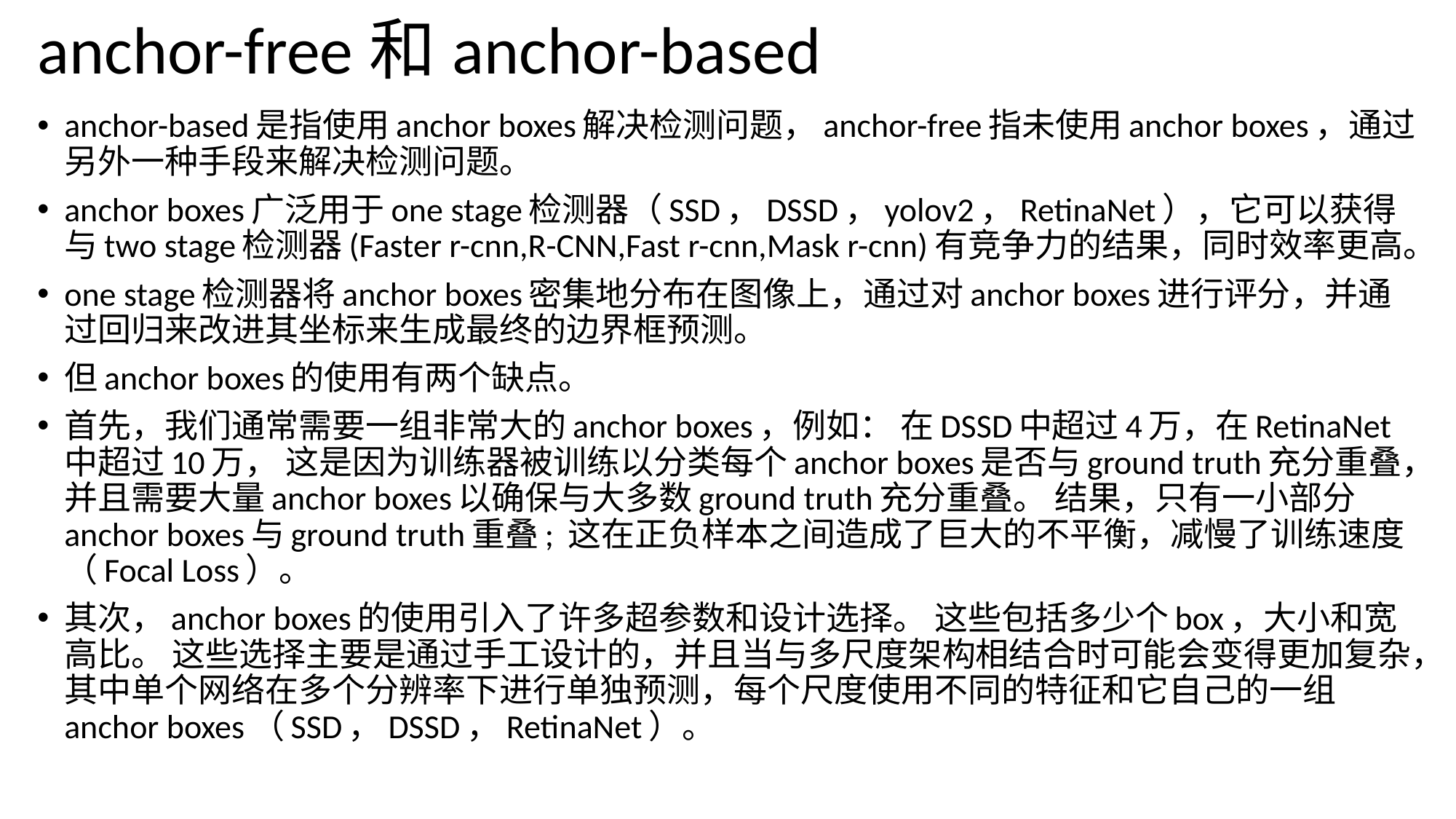

# anchor-free和anchor-based
anchor-based是指使用anchor boxes解决检测问题，anchor-free指未使用anchor boxes，通过另外一种手段来解决检测问题。
anchor boxes广泛用于one stage检测器（SSD，DSSD，yolov2，RetinaNet），它可以获得与two stage检测器(Faster r-cnn,R-CNN,Fast r-cnn,Mask r-cnn)有竞争力的结果，同时效率更高。
one stage检测器将anchor boxes密集地分布在图像上，通过对anchor boxes进行评分，并通过回归来改进其坐标来生成最终的边界框预测。
但anchor boxes的使用有两个缺点。
首先，我们通常需要一组非常大的anchor boxes，例如： 在DSSD中超过4万，在RetinaNet中超过10万， 这是因为训练器被训练以分类每个anchor boxes是否与ground truth充分重叠，并且需要大量anchor boxes以确保与大多数ground truth充分重叠。 结果，只有一小部分anchor boxes与ground truth重叠; 这在正负样本之间造成了巨大的不平衡，减慢了训练速度（Focal Loss）。
其次，anchor boxes的使用引入了许多超参数和设计选择。 这些包括多少个box，大小和宽高比。 这些选择主要是通过手工设计的，并且当与多尺度架构相结合时可能会变得更加复杂，其中单个网络在多个分辨率下进行单独预测，每个尺度使用不同的特征和它自己的一组anchor boxes（SSD，DSSD，RetinaNet）。